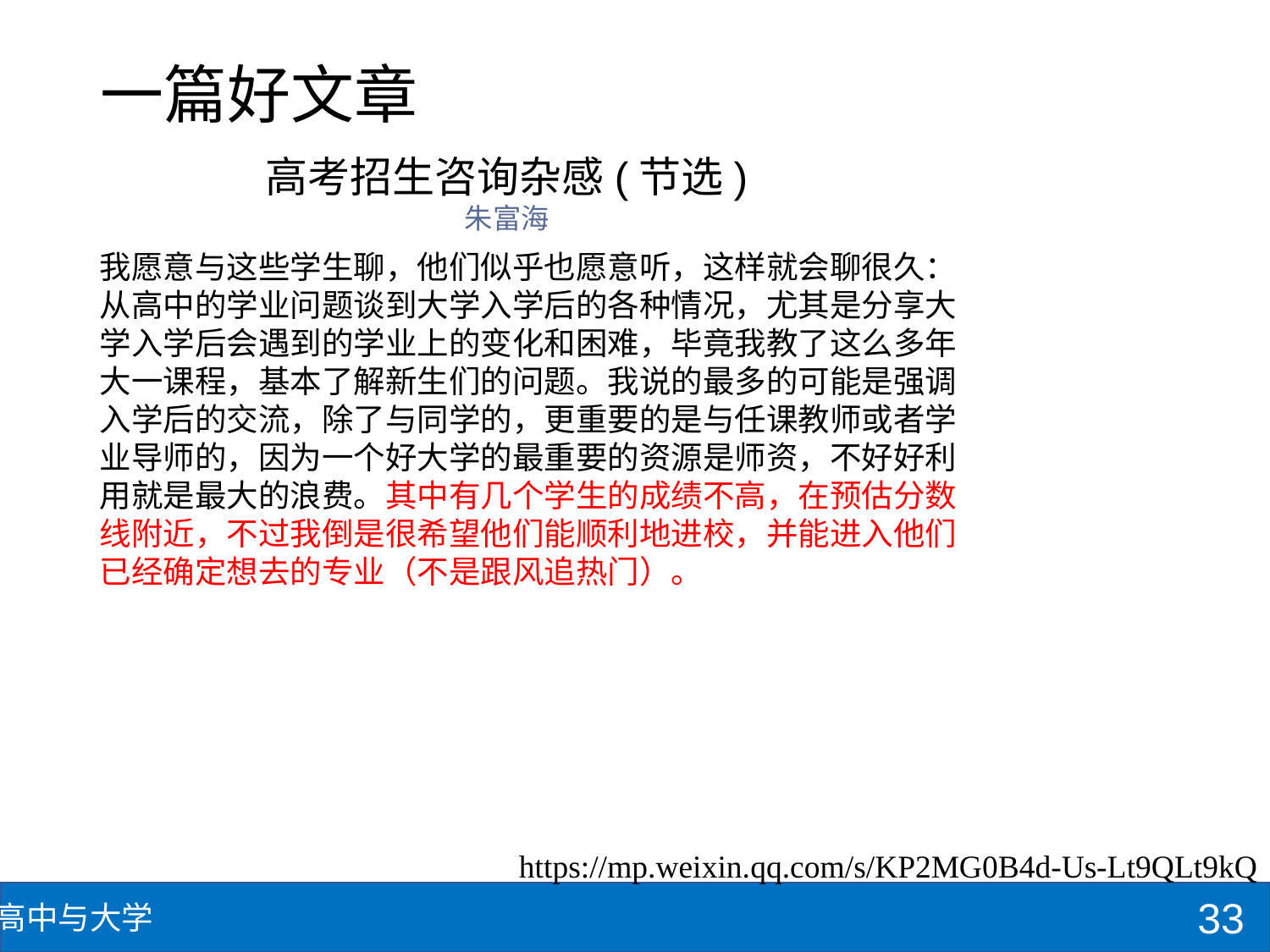

# 一篇好文章
高考招生咨询杂感(节选)
朱富海
我愿意与这些学生聊，他们似乎也愿意听，这样就会聊很久：从高中的学业问题谈到大学入学后的各种情况，尤其是分享大学入学后会遇到的学业上的变化和困难，毕竟我教了这么多年大一课程，基本了解新生们的问题。我说的最多的可能是强调入学后的交流，除了与同学的，更重要的是与任课教师或者学业导师的，因为一个好大学的最重要的资源是师资，不好好利用就是最大的浪费。其中有几个学生的成绩不高，在预估分数线附近，不过我倒是很希望他们能顺利地进校，并能进入他们已经确定想去的专业（不是跟风追热门）。
https://mp.weixin.qq.com/s/KP2MG0B4d-Us-Lt9QLt9kQ
33